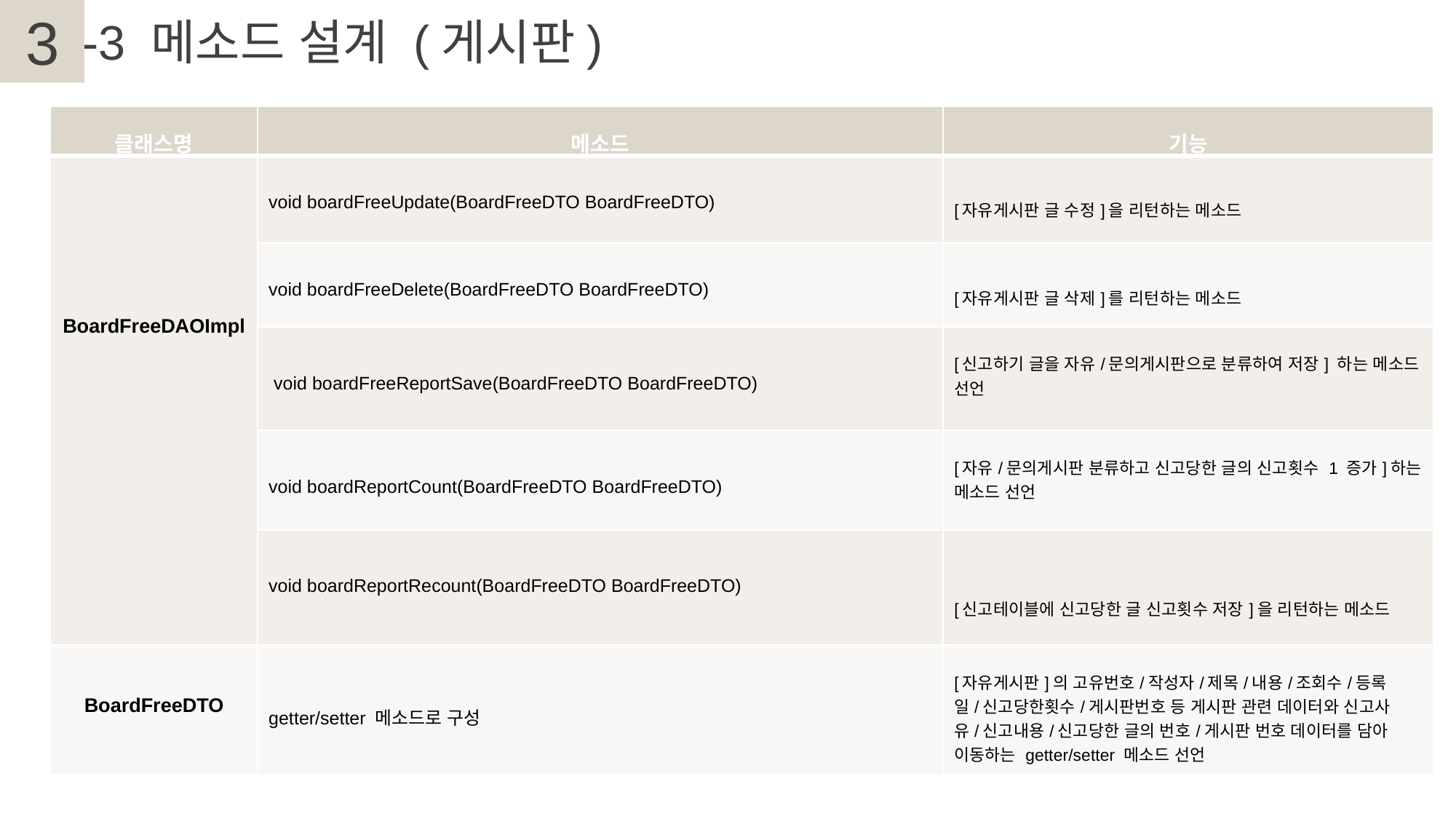

3
2
 -3 메소드 설계 (게시판)
| 클래스명 | 메소드 | 기능 |
| --- | --- | --- |
| BoardFreeDAOImpl | void boardFreeUpdate(BoardFreeDTO BoardFreeDTO) | [자유게시판 글 수정]을 리턴하는 메소드 |
|  | void boardFreeDelete(BoardFreeDTO BoardFreeDTO) | [자유게시판 글 삭제]를 리턴하는 메소드 |
|  | void boardFreeReportSave(BoardFreeDTO BoardFreeDTO) | [신고하기 글을 자유/문의게시판으로 분류하여 저장] 하는 메소드 선언 |
|  | void boardReportCount(BoardFreeDTO BoardFreeDTO) | [자유/문의게시판 분류하고 신고당한 글의 신고횟수 1 증가]하는 메소드 선언 |
|  | void boardReportRecount(BoardFreeDTO BoardFreeDTO) | [신고테이블에 신고당한 글 신고횟수 저장]을 리턴하는 메소드 |
| BoardFreeDTO | getter/setter 메소드로 구성 | [자유게시판]의 고유번호/작성자/제목/내용/조회수/등록일/신고당한횟수/게시판번호 등 게시판 관련 데이터와 신고사유/신고내용/신고당한 글의 번호/게시판 번호 데이터를 담아 이동하는 getter/setter 메소드 선언 |